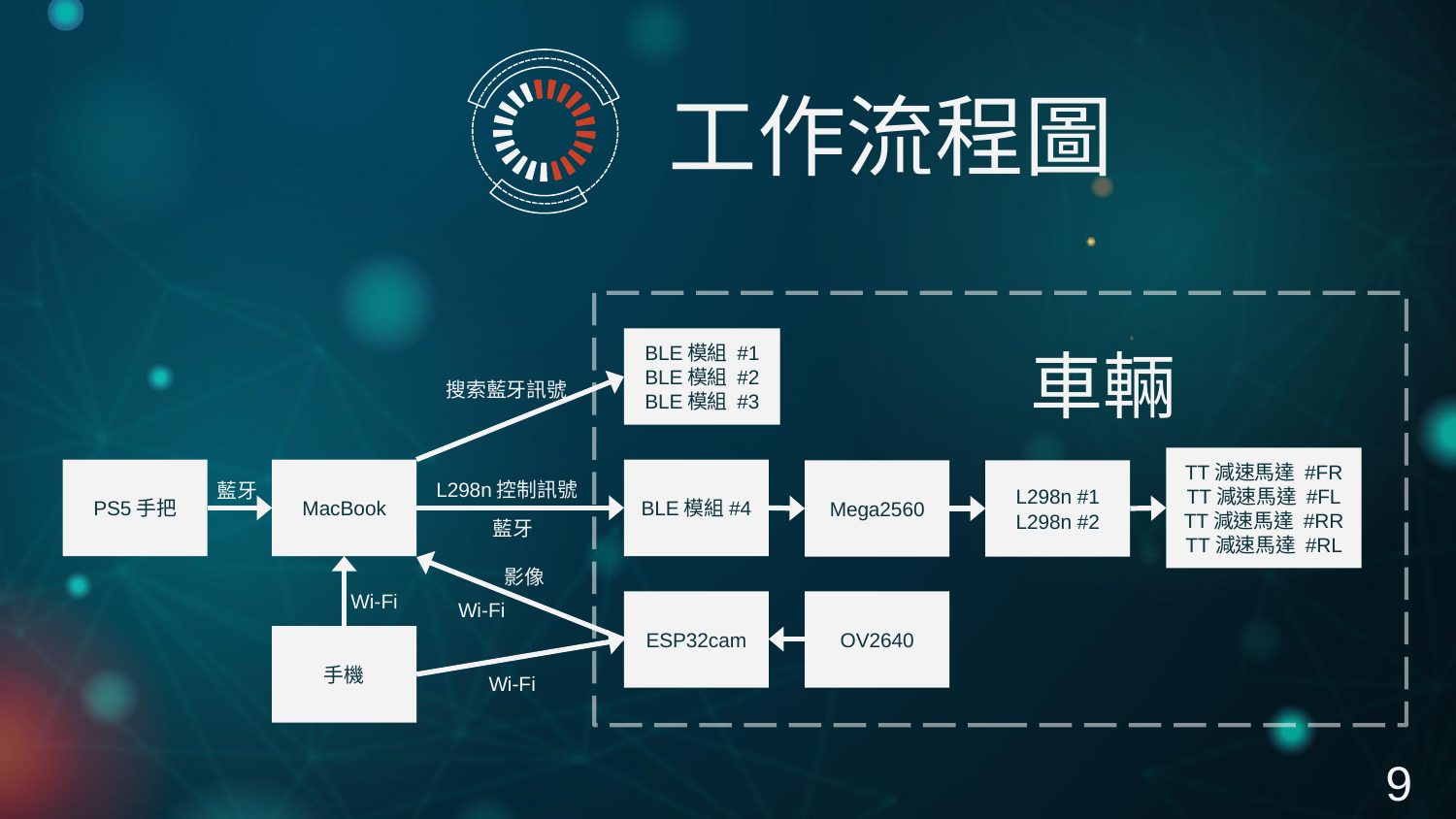

工作流程圖

BLE模組 #1
BLE模組 #2
BLE模組 #3
車輛
搜索藍牙訊號
TT減速馬達 #FR
TT減速馬達 #FL
TT減速馬達 #RR
TT減速馬達 #RL
PS5手把
MacBook
BLE模組#4
L298n #1
L298n #2
Mega2560
L298n控制訊號
藍牙
藍牙
影像
Wi-Fi
Wi-Fi
ESP32cam
OV2640
手機
Wi-Fi